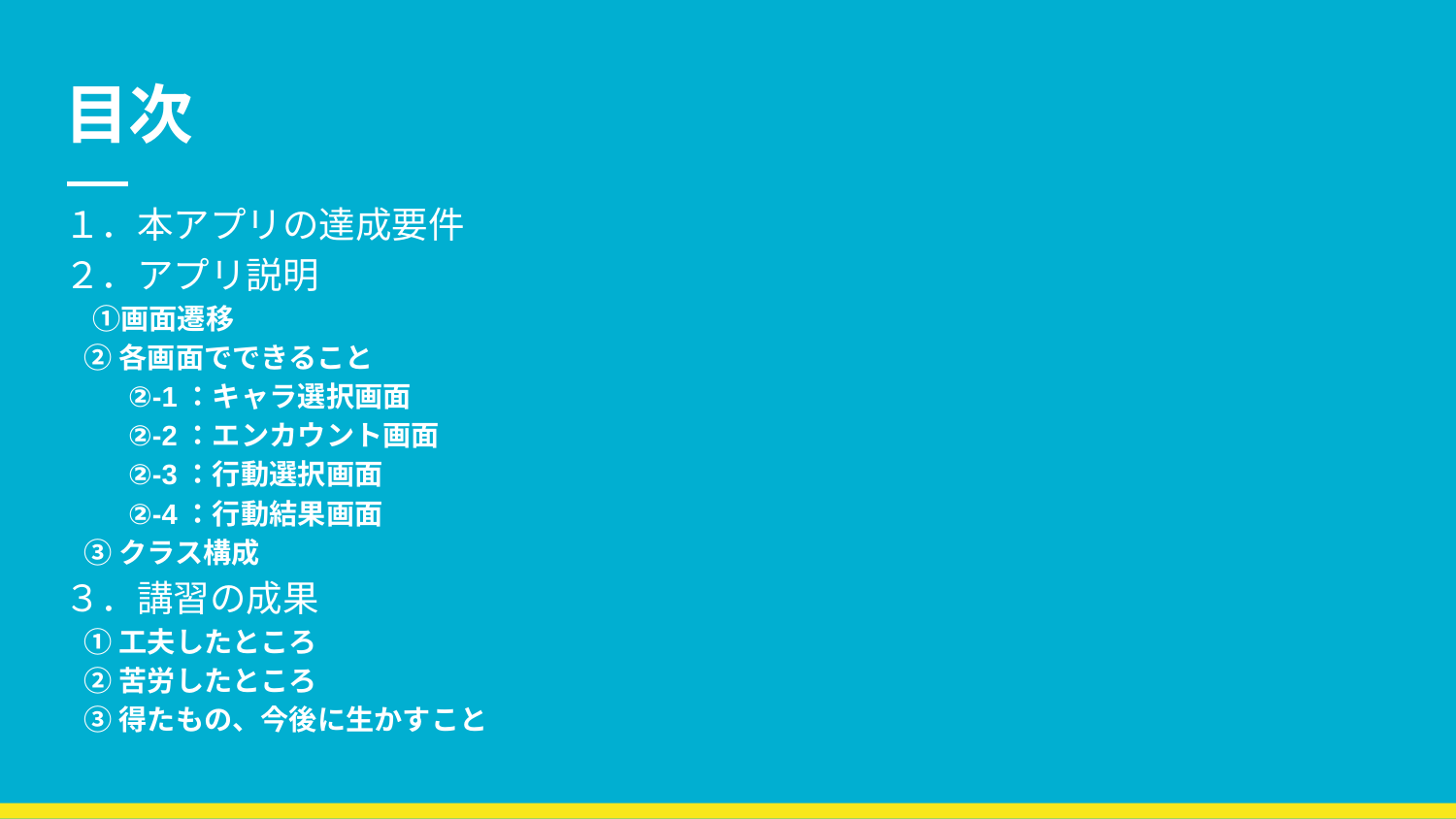

# 目次
１．本アプリの達成要件
２．アプリ説明
　①画面遷移
   ②各画面でできること
        ②-1：キャラ選択画面
        ②-2：エンカウント画面
        ②-3：行動選択画面
        ②-4：行動結果画面
   ③クラス構成
３．講習の成果
   ①工夫したところ
   ②苦労したところ
   ③得たもの、今後に生かすこと